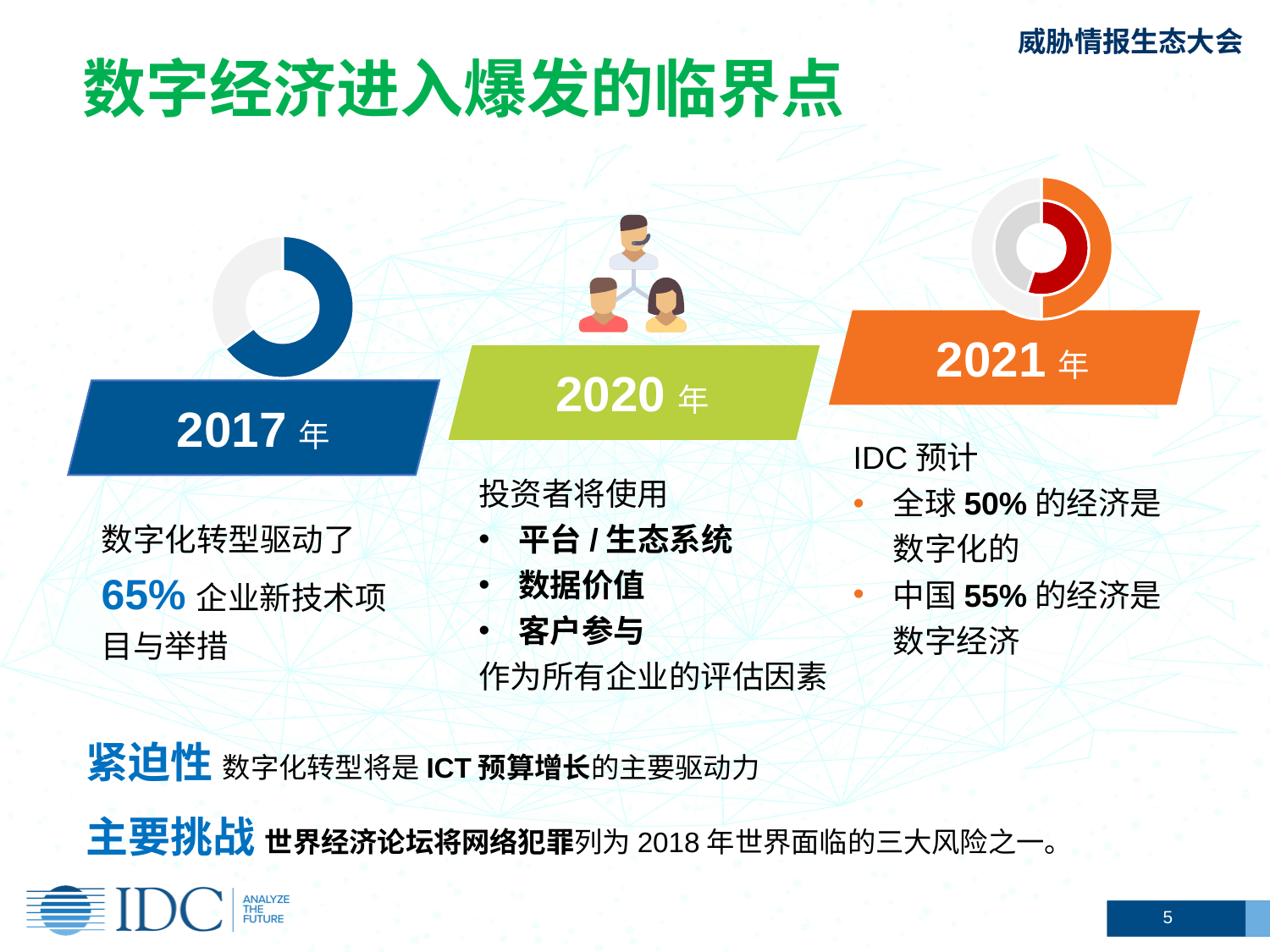

数字经济进入爆发的临界点

### Chart

| Category | 销售额 | 列1 |
|---|---|---|
| 第一季度 | 55.0 | 50.0 |
| 第二季度 | 45.0 | 50.0 |

### Chart

| Category | 销售额 |
|---|---|
| 第一季度 | 65.0 |
| 第二季度 | 35.0 |
2021年

2020年

2017年
IDC预计
全球50%的经济是数字化的
中国55%的经济是数字经济
投资者将使用
平台/生态系统
数据价值
客户参与
作为所有企业的评估因素
数字化转型驱动了65%企业新技术项目与举措
紧迫性 数字化转型将是ICT预算增长的主要驱动力
主要挑战 世界经济论坛将网络犯罪列为2018年世界面临的三大风险之一。
5